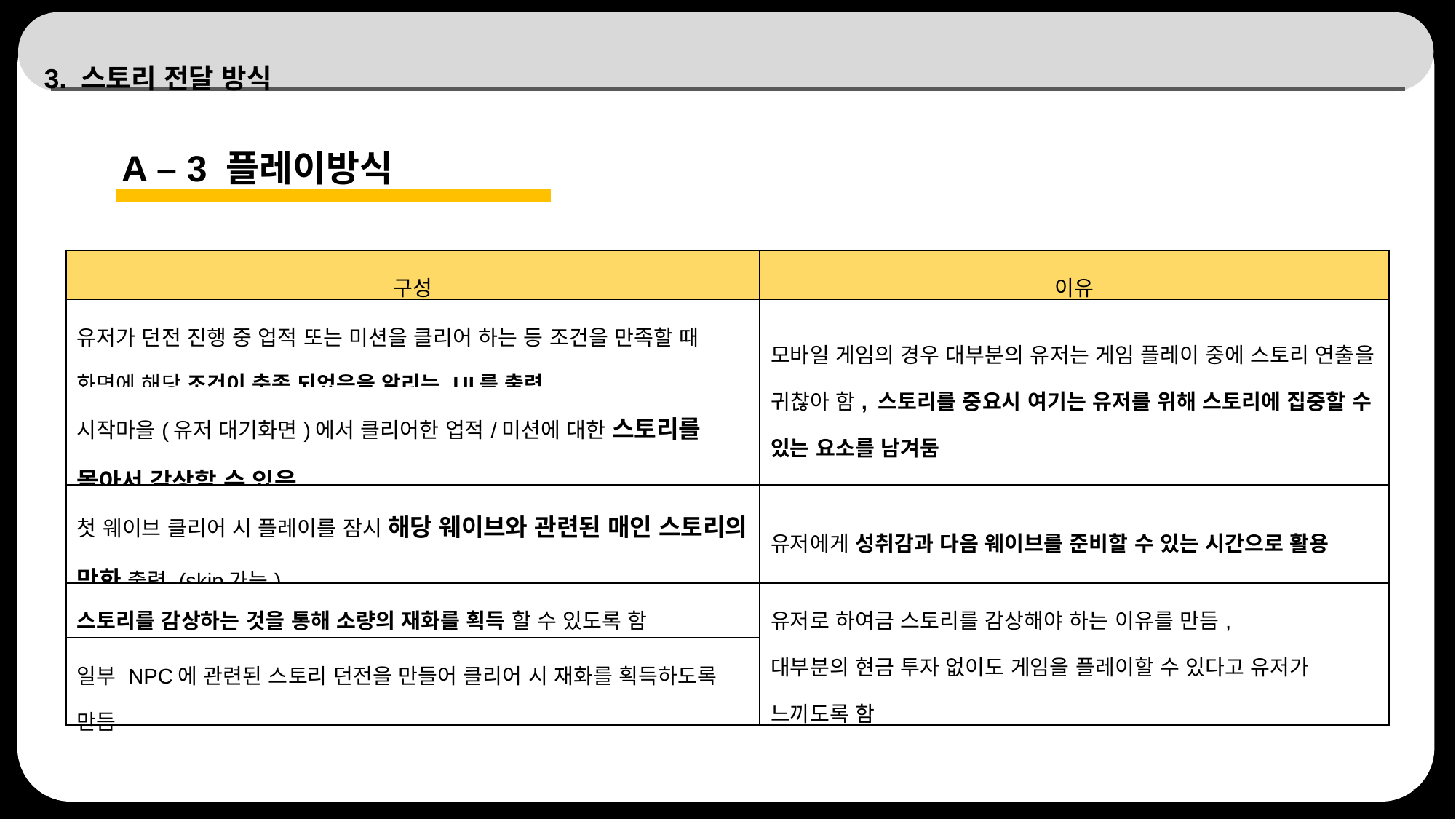

# 3. 스토리 전달 방식
A – 3 플레이방식
| 구성 | 이유 |
| --- | --- |
| 유저가 던전 진행 중 업적 또는 미션을 클리어 하는 등 조건을 만족할 때 화면에 해당 조건이 충족 되었음을 알리는 UI를 출력 | 모바일 게임의 경우 대부분의 유저는 게임 플레이 중에 스토리 연출을 귀찮아 함, 스토리를 중요시 여기는 유저를 위해 스토리에 집중할 수 있는 요소를 남겨둠 |
| 시작마을(유저 대기화면)에서 클리어한 업적/미션에 대한 스토리를 몰아서 감상할 수 있음 |  |
| 첫 웨이브 클리어 시 플레이를 잠시 해당 웨이브와 관련된 매인 스토리의 만화 출력 (skip가능) | 유저에게 성취감과 다음 웨이브를 준비할 수 있는 시간으로 활용 |
| 스토리를 감상하는 것을 통해 소량의 재화를 획득 할 수 있도록 함 | 유저로 하여금 스토리를 감상해야 하는 이유를 만듬, 대부분의 현금 투자 없이도 게임을 플레이할 수 있다고 유저가 느끼도록 함 |
| 일부 NPC에 관련된 스토리 던전을 만들어 클리어 시 재화를 획득하도록 만듬 |  |
.
54